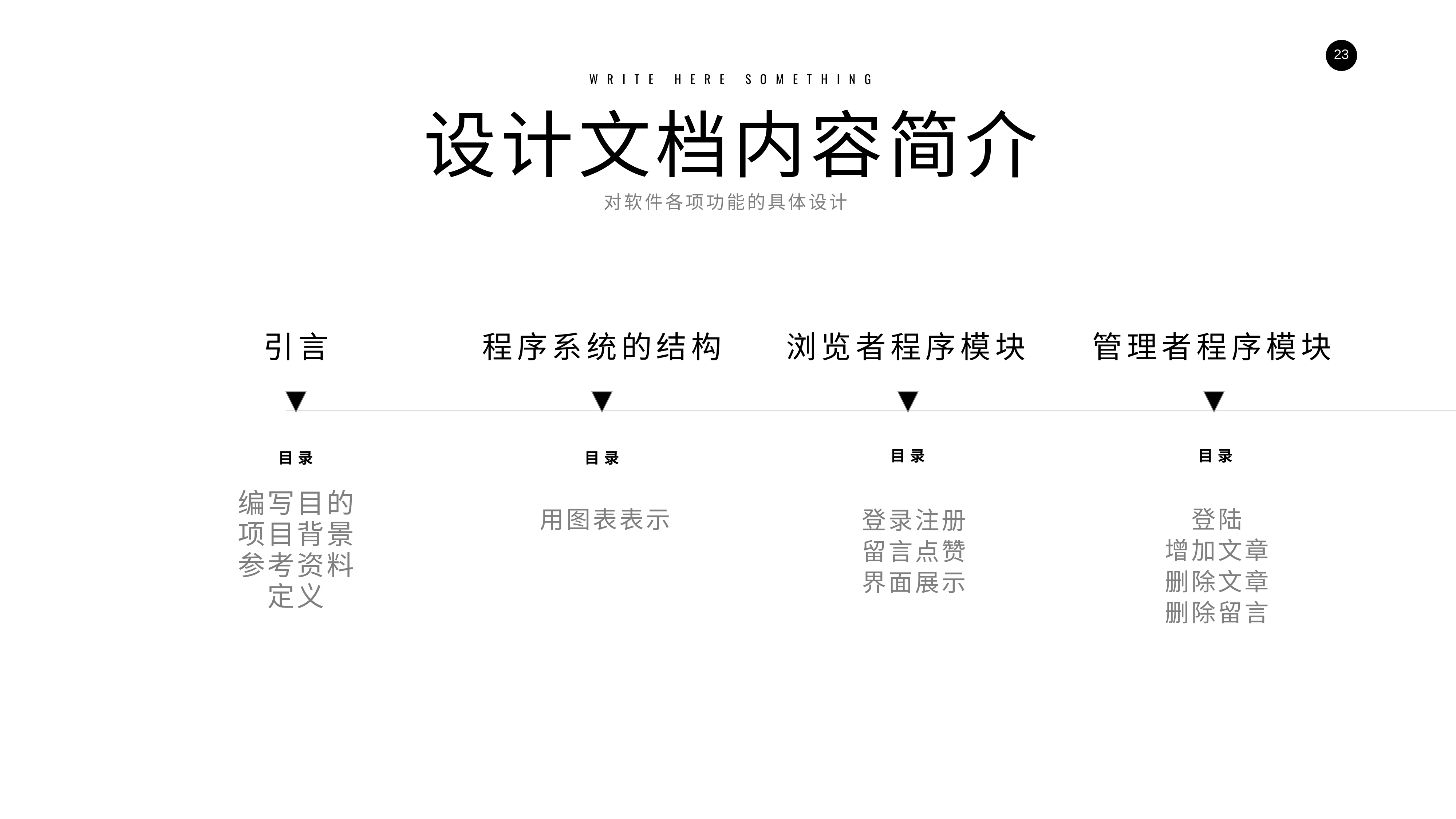

WRITE HERE SOMETHING
设计文档内容简介
对软件各项功能的具体设计
引言
程序系统的结构
浏览者程序模块
管理者程序模块

目录
目录
目录
目录
编写目的
项目背景
参考资料
定义
用图表表示
登陆
增加文章
删除文章
删除留言
登录注册
留言点赞
界面展示